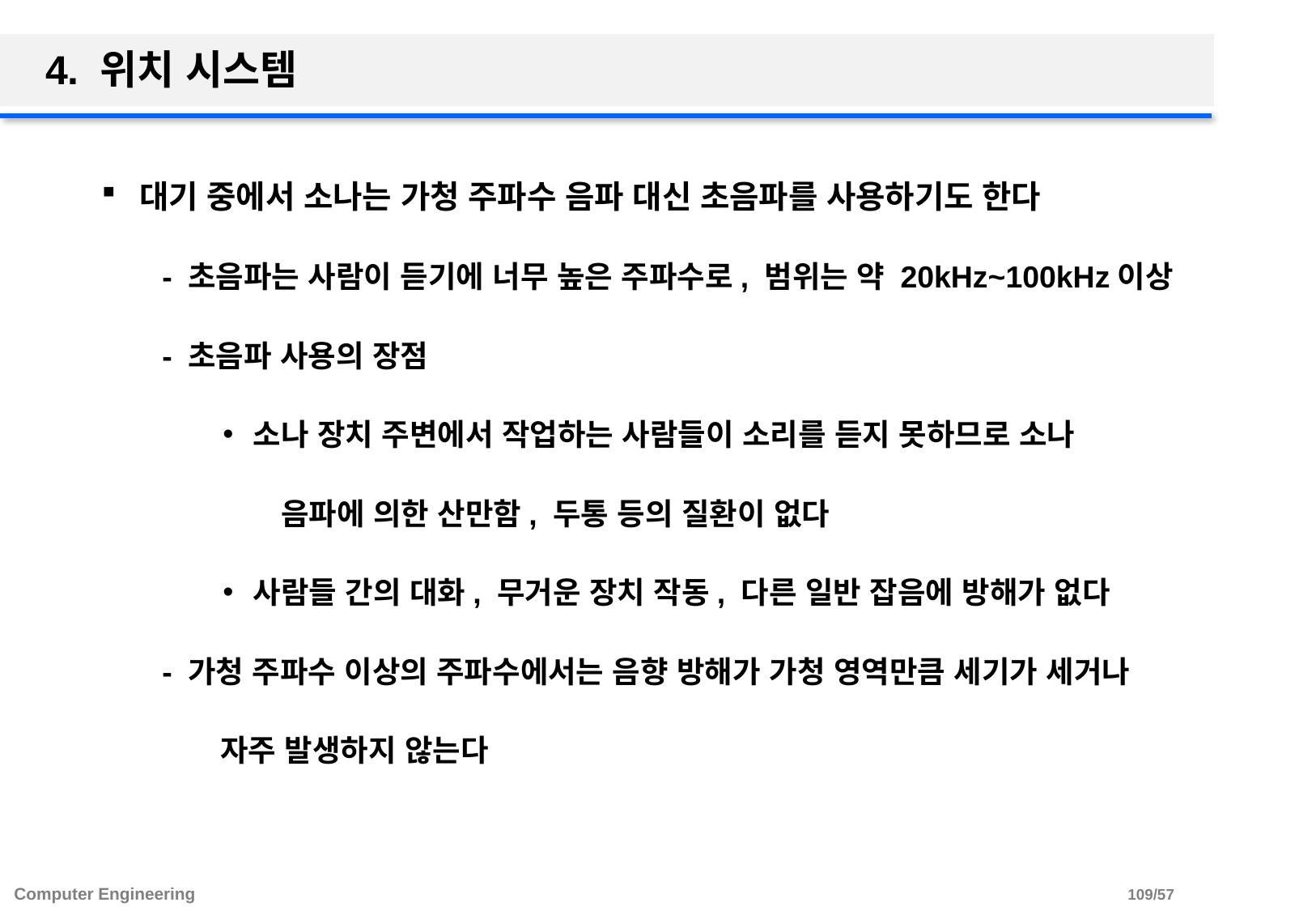

# 4. 위치 시스템
대기 중에서 소나는 가청 주파수 음파 대신 초음파를 사용하기도 한다
- 초음파는 사람이 듣기에 너무 높은 주파수로, 범위는 약 20kHz~100kHz이상
- 초음파 사용의 장점
소나 장치 주변에서 작업하는 사람들이 소리를 듣지 못하므로 소나
      음파에 의한 산만함, 두통 등의 질환이 없다
사람들 간의 대화, 무거운 장치 작동, 다른 일반 잡음에 방해가 없다
- 가청 주파수 이상의 주파수에서는 음향 방해가 가청 영역만큼 세기가 세거나
      자주 발생하지 않는다